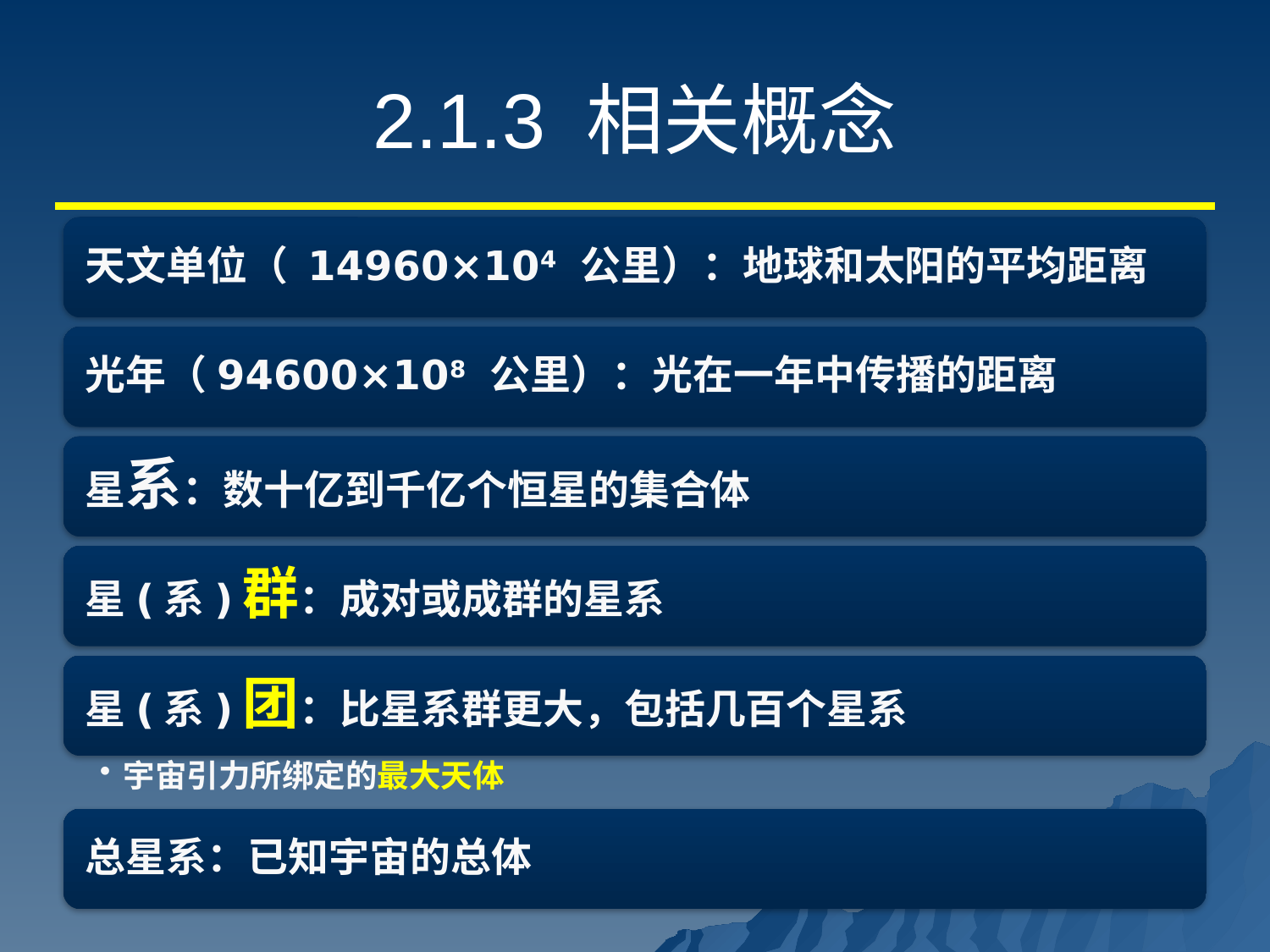

# 2.1.3 相关概念
天文单位（ 14960×104 公里）：地球和太阳的平均距离
光年（94600×108 公里）：光在一年中传播的距离
星系：数十亿到千亿个恒星的集合体
星(系)群：成对或成群的星系
星(系)团：比星系群更大，包括几百个星系
宇宙引力所绑定的最大天体
总星系：已知宇宙的总体